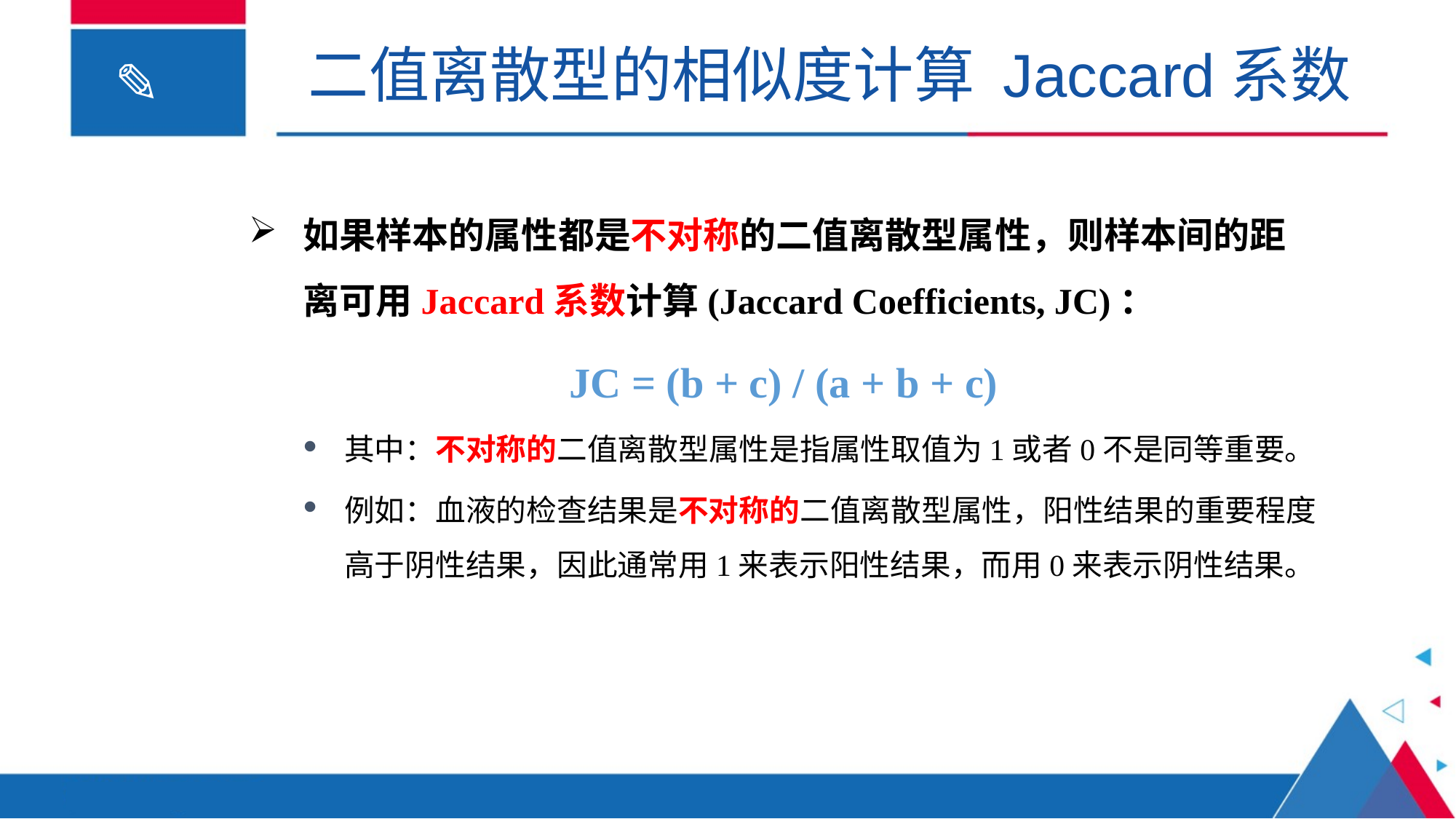

二值离散型的相似度计算 Jaccard系数
如果样本的属性都是不对称的二值离散型属性，则样本间的距离可用Jaccard系数计算(Jaccard Coefficients, JC)：
JC = (b + c) / (a + b + c)
其中：不对称的二值离散型属性是指属性取值为1或者0不是同等重要。
例如：血液的检查结果是不对称的二值离散型属性，阳性结果的重要程度高于阴性结果，因此通常用1来表示阳性结果，而用0来表示阴性结果。